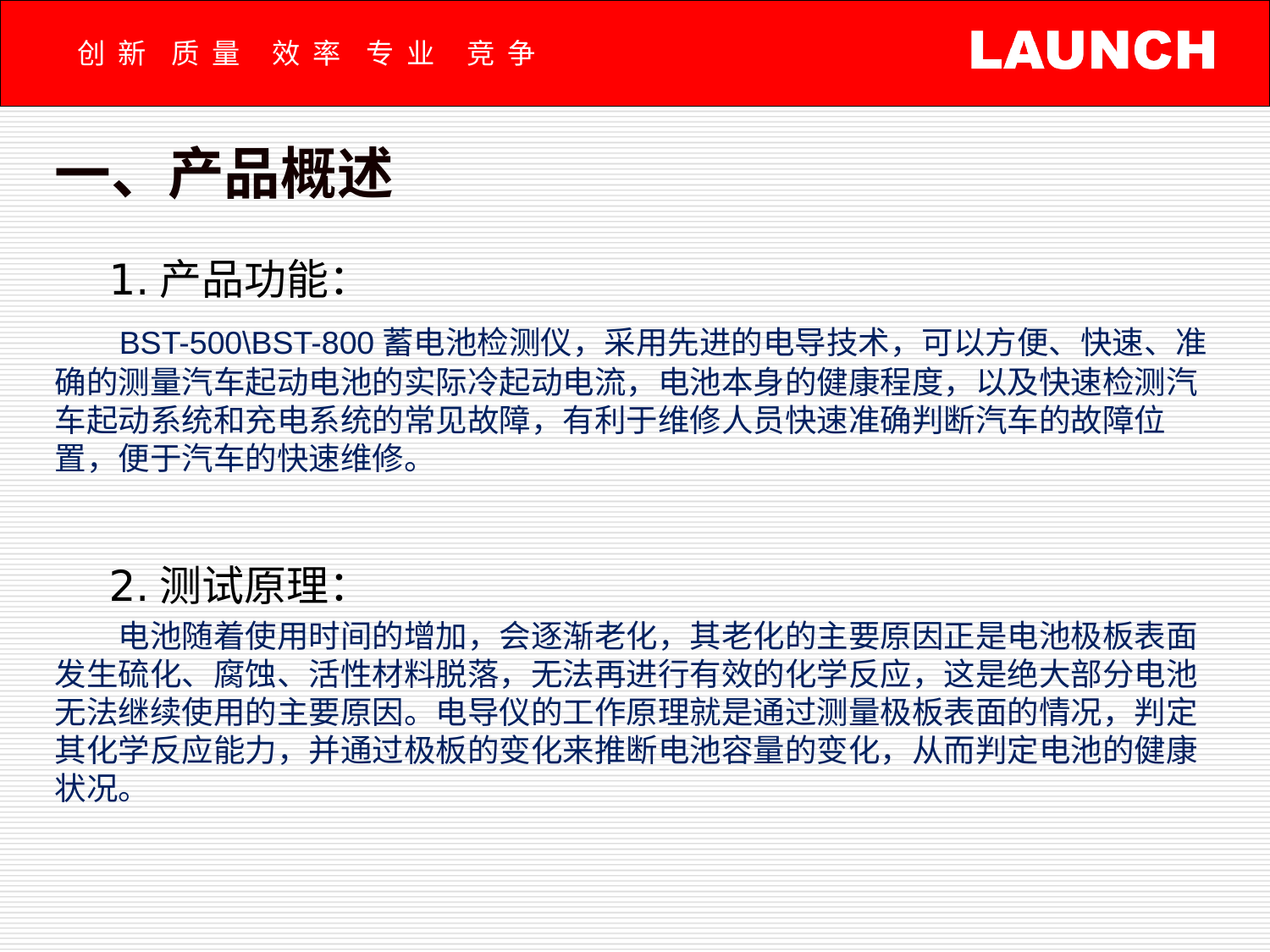

# 一、产品概述
    1.产品功能：
     BST-500\BST-800蓄电池检测仪，采用先进的电导技术，可以方便、快速、准确的测量汽车起动电池的实际冷起动电流，电池本身的健康程度，以及快速检测汽车起动系统和充电系统的常见故障，有利于维修人员快速准确判断汽车的故障位置，便于汽车的快速维修。

    2.测试原理：
　　电池随着使用时间的增加，会逐渐老化，其老化的主要原因正是电池极板表面发生硫化、腐蚀、活性材料脱落，无法再进行有效的化学反应，这是绝大部分电池无法继续使用的主要原因。电导仪的工作原理就是通过测量极板表面的情况，判定其化学反应能力，并通过极板的变化来推断电池容量的变化，从而判定电池的健康状况。